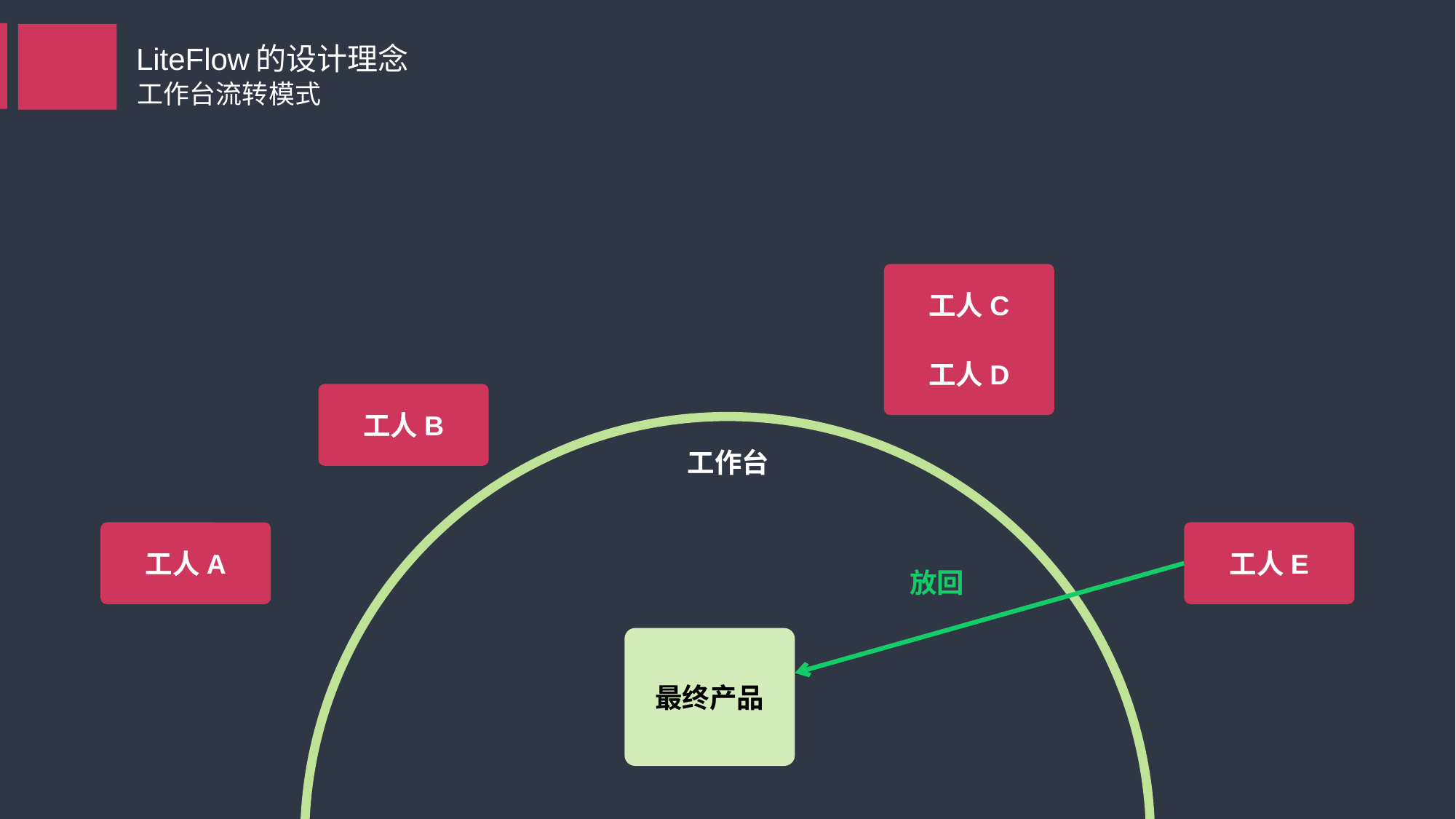

LiteFlow的设计理念
工作台流转模式

工人C

工人D

工人B

工作台

工人A
工人E
放回

最终产品